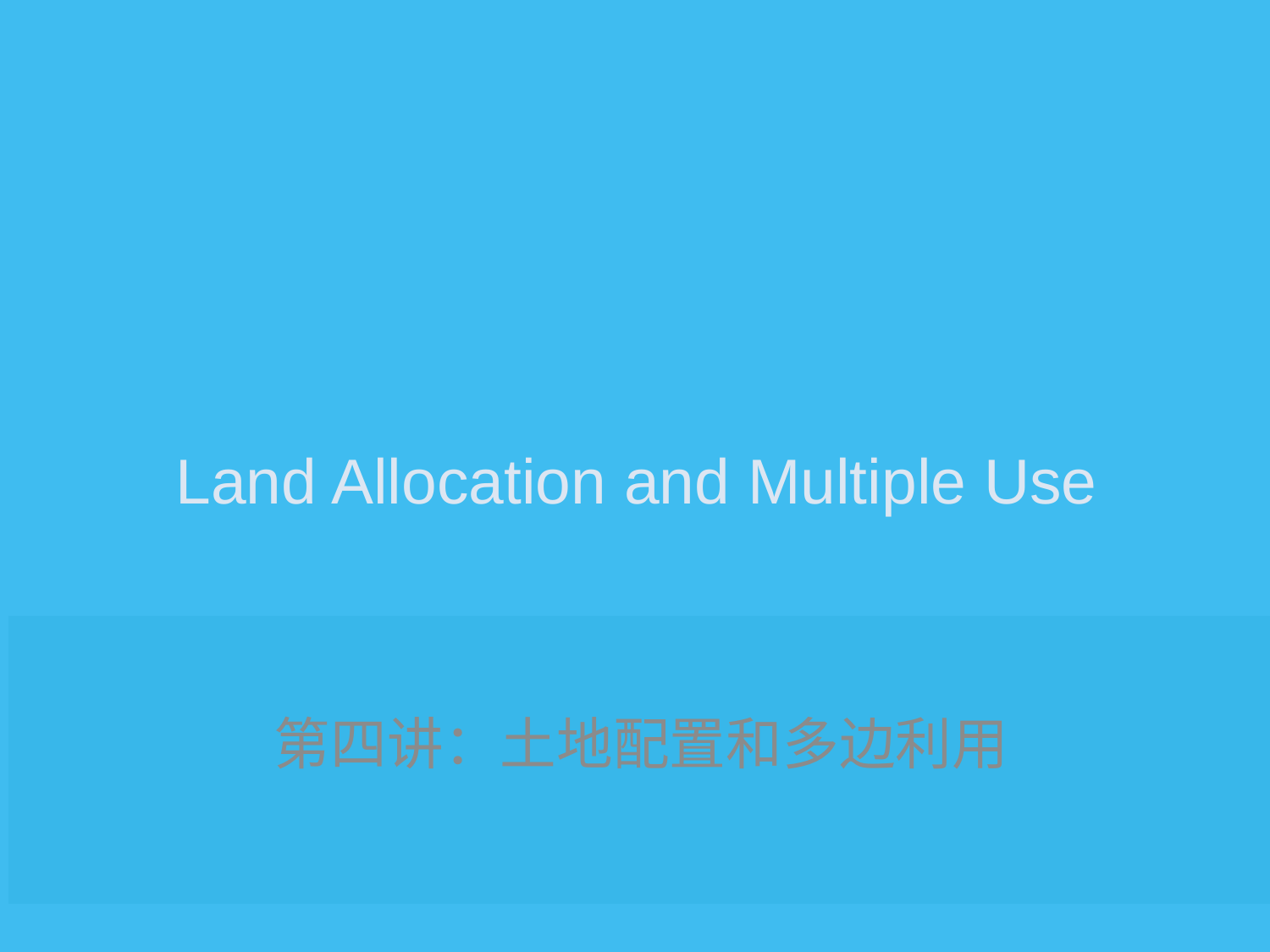

# Land Allocation and Multiple Use
第四讲：土地配置和多边利用